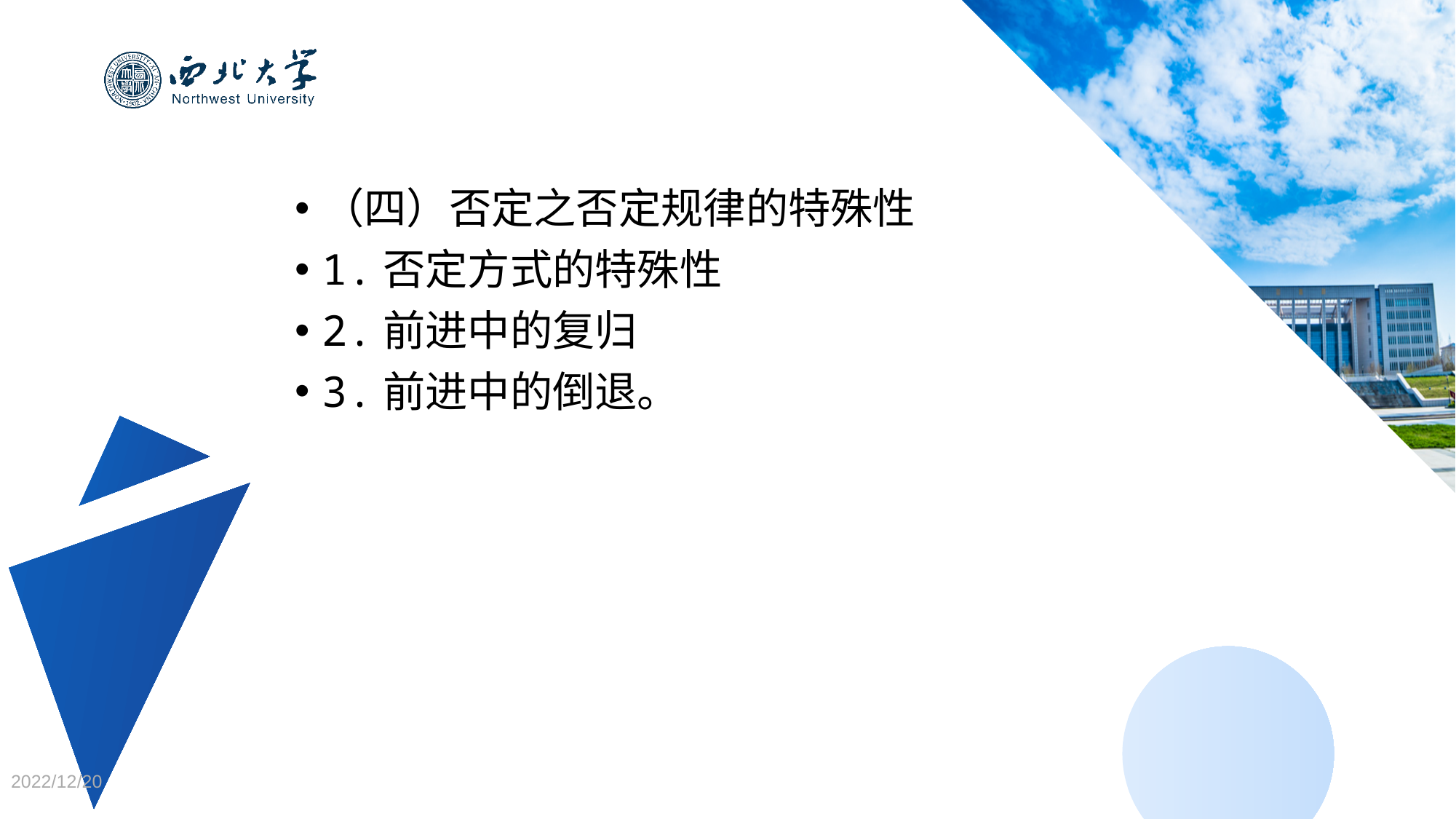

（四）否定之否定规律的特殊性
1.否定方式的特殊性
2.前进中的复归
3.前进中的倒退。
2022/12/20